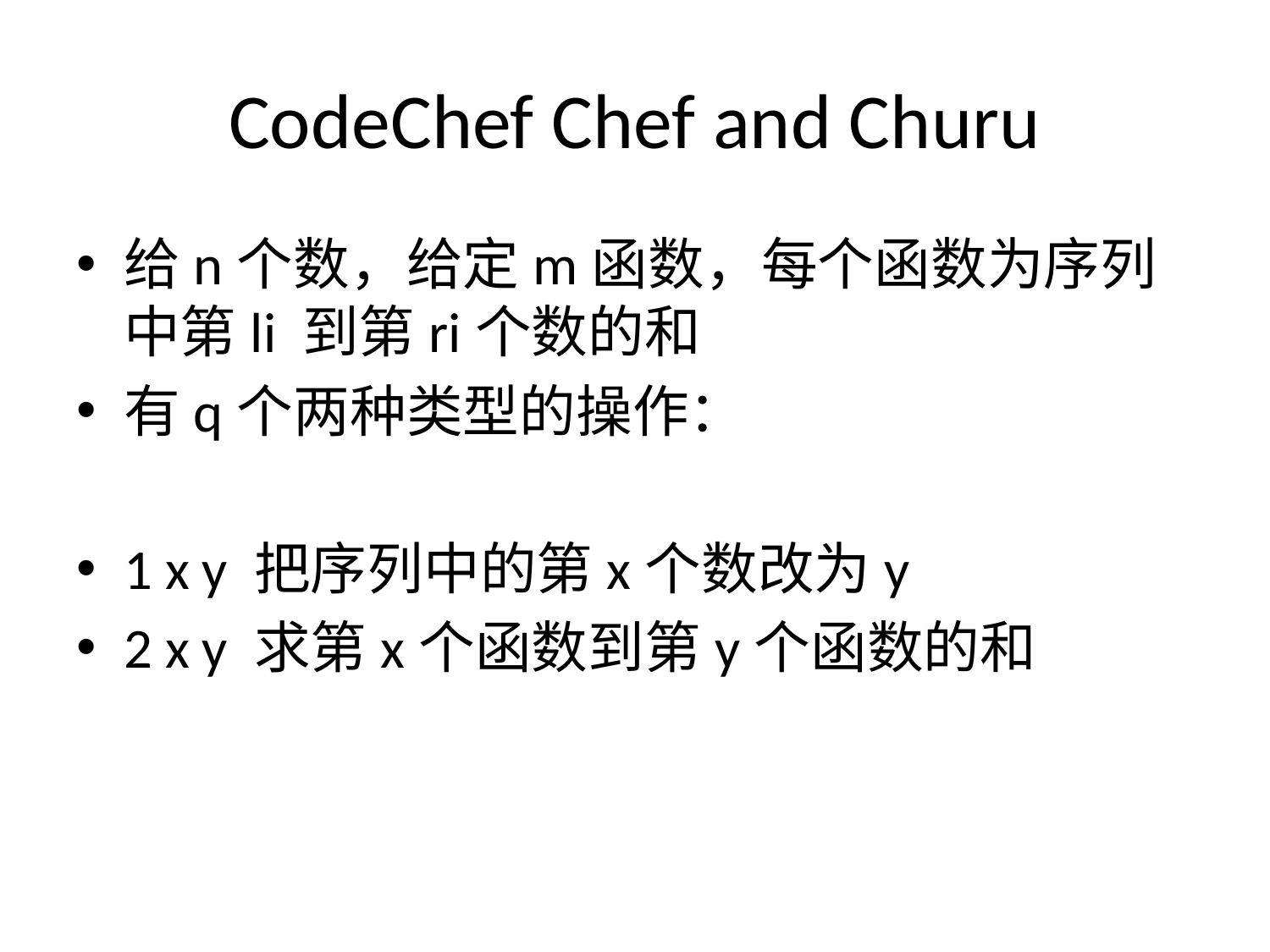

# CodeChef Chef and Churu
给n个数，给定m函数，每个函数为序列中第li 到第ri个数的和
有q个两种类型的操作：

1 x y 把序列中的第x个数改为y
2 x y 求第x个函数到第y个函数的和